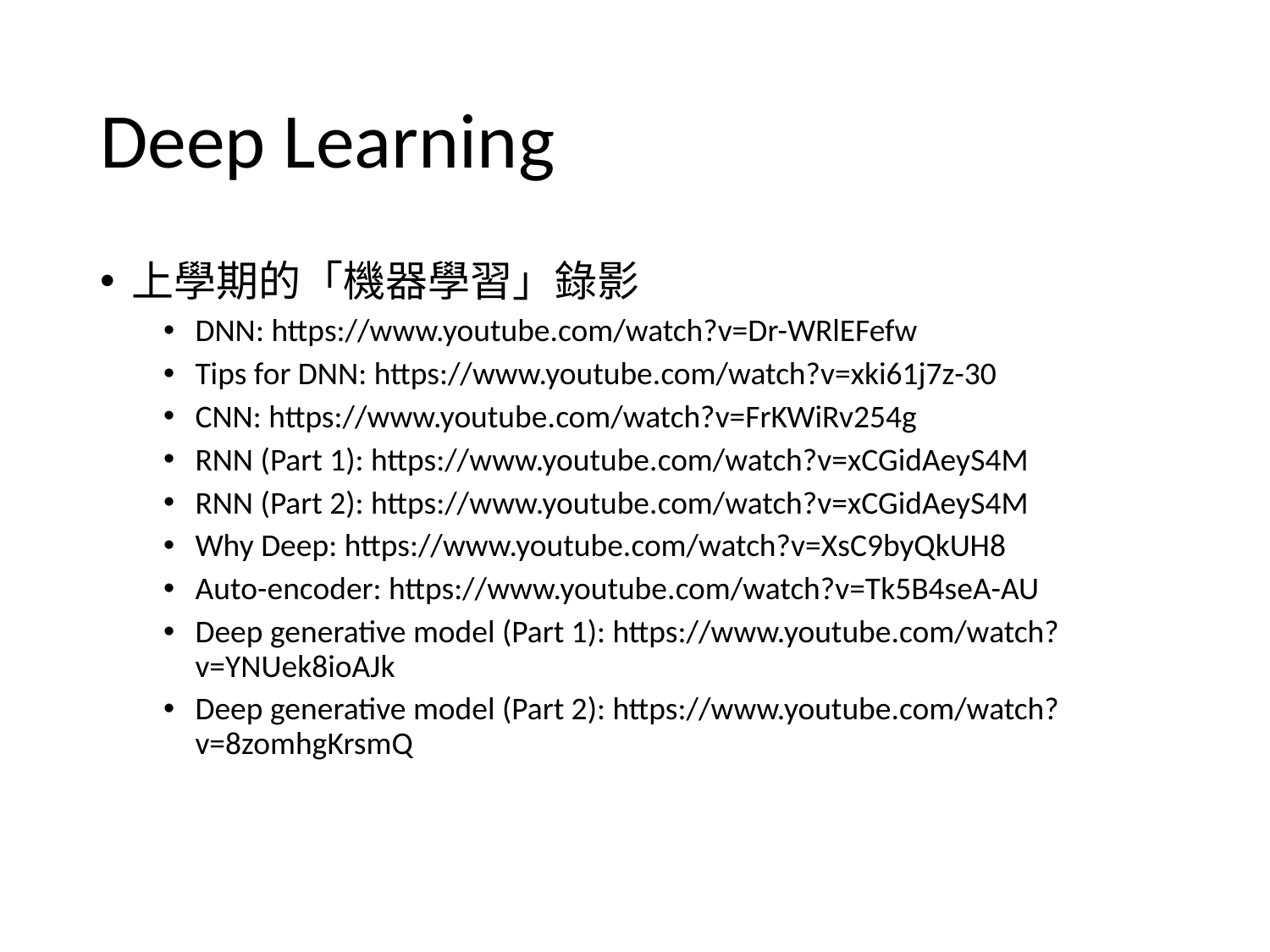

# Deep Learning
上學期的「機器學習」錄影
DNN: https://www.youtube.com/watch?v=Dr-WRlEFefw
Tips for DNN: https://www.youtube.com/watch?v=xki61j7z-30
CNN: https://www.youtube.com/watch?v=FrKWiRv254g
RNN (Part 1): https://www.youtube.com/watch?v=xCGidAeyS4M
RNN (Part 2): https://www.youtube.com/watch?v=xCGidAeyS4M
Why Deep: https://www.youtube.com/watch?v=XsC9byQkUH8
Auto-encoder: https://www.youtube.com/watch?v=Tk5B4seA-AU
Deep generative model (Part 1): https://www.youtube.com/watch?v=YNUek8ioAJk
Deep generative model (Part 2): https://www.youtube.com/watch?v=8zomhgKrsmQ